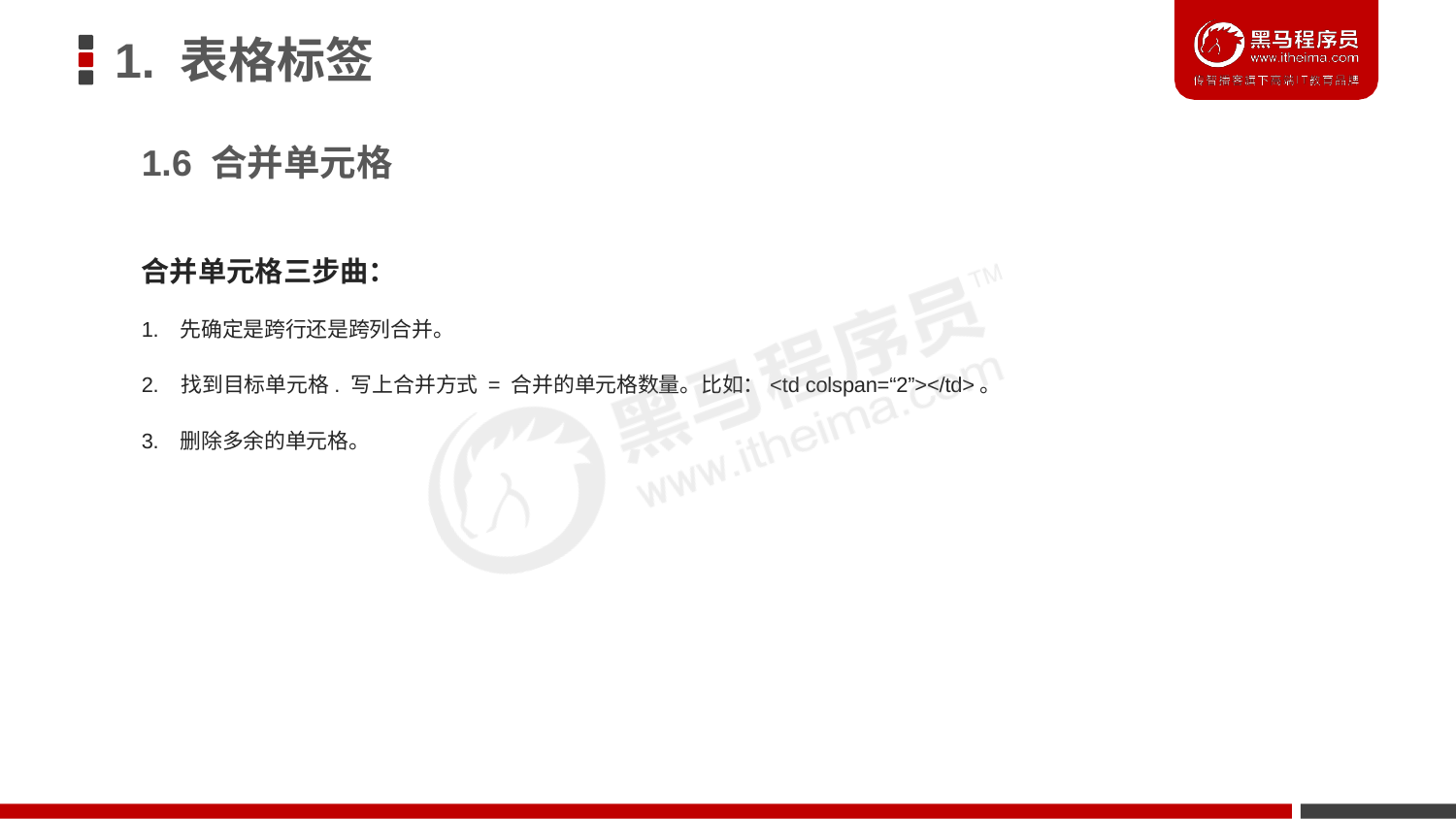

# 1. 表格标签
1.6 合并单元格

合并单元格三步曲：

1.  先确定是跨行还是跨列合并。

2.   找到目标单元格. 写上合并方式 = 合并的单元格数量。比如：<td colspan=“2”></td>。

3.  删除多余的单元格。